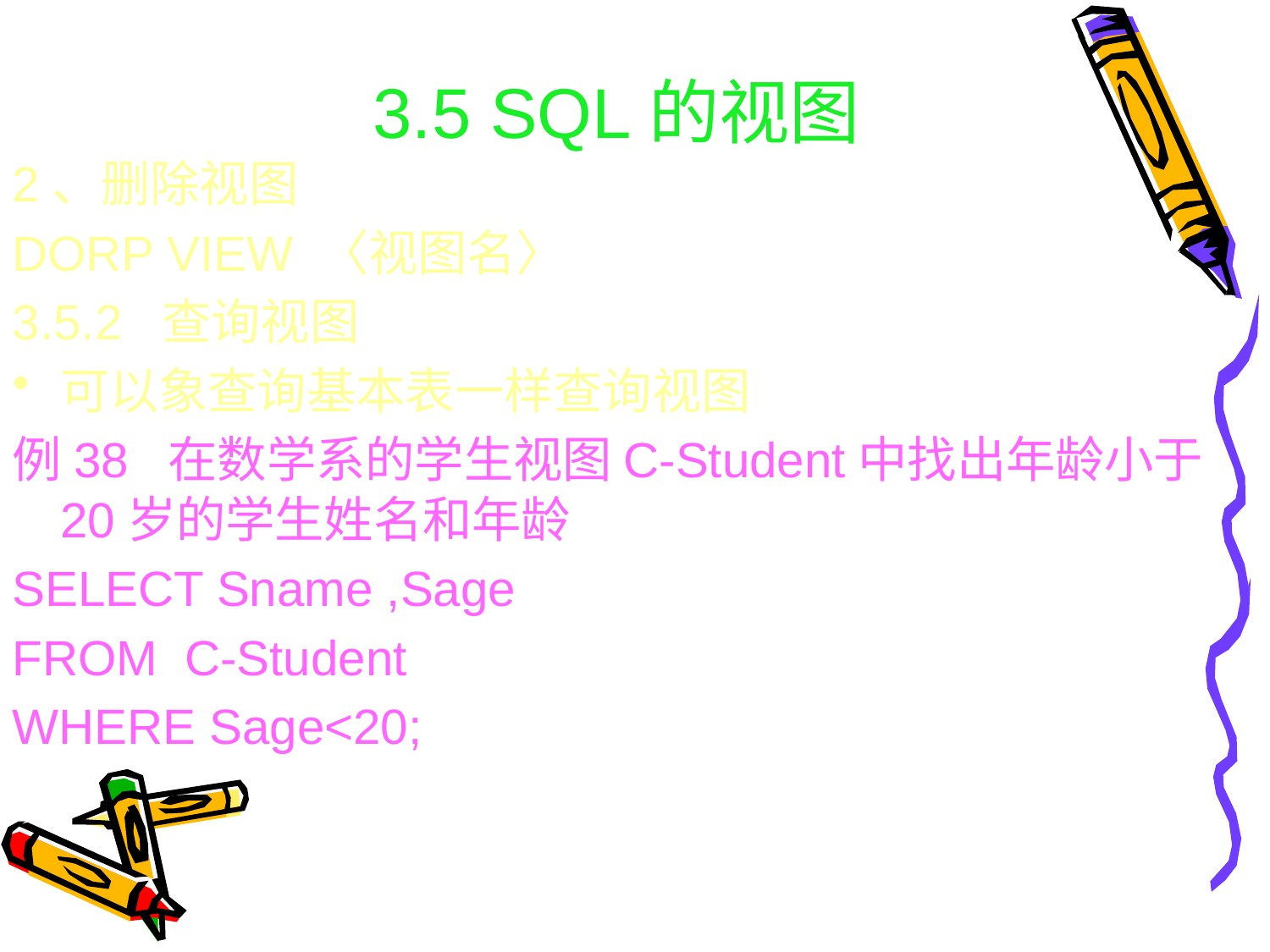

# 3.5 SQL的视图
2、删除视图
DORP VIEW 〈视图名〉
3.5.2  查询视图
可以象查询基本表一样查询视图
例38  在数学系的学生视图C-Student中找出年龄小于20岁的学生姓名和年龄
SELECT Sname ,Sage
FROM  C-Student
WHERE Sage<20;